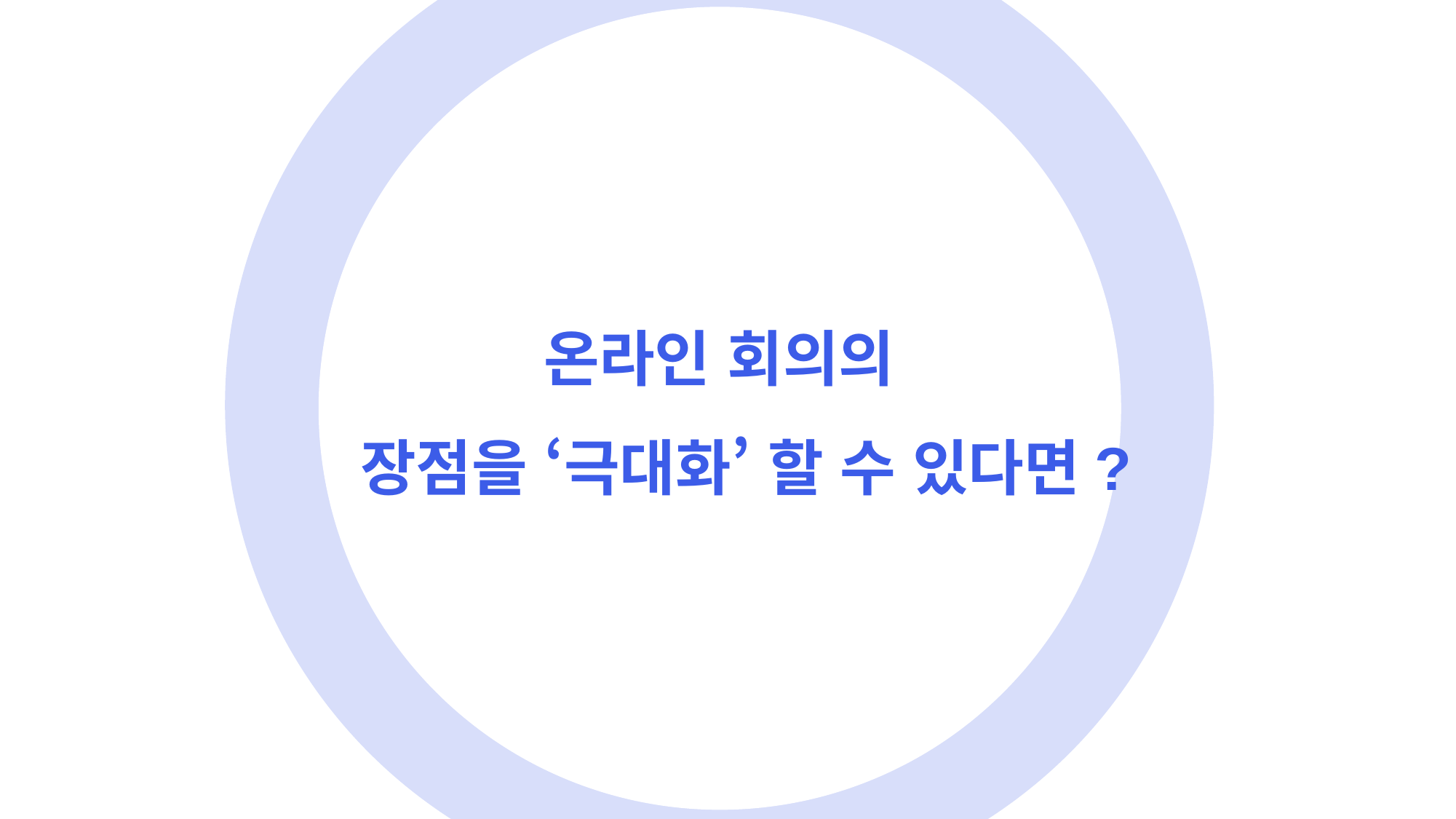

온라인 회의의
장점을 ‘극대화’ 할 수 있다면?